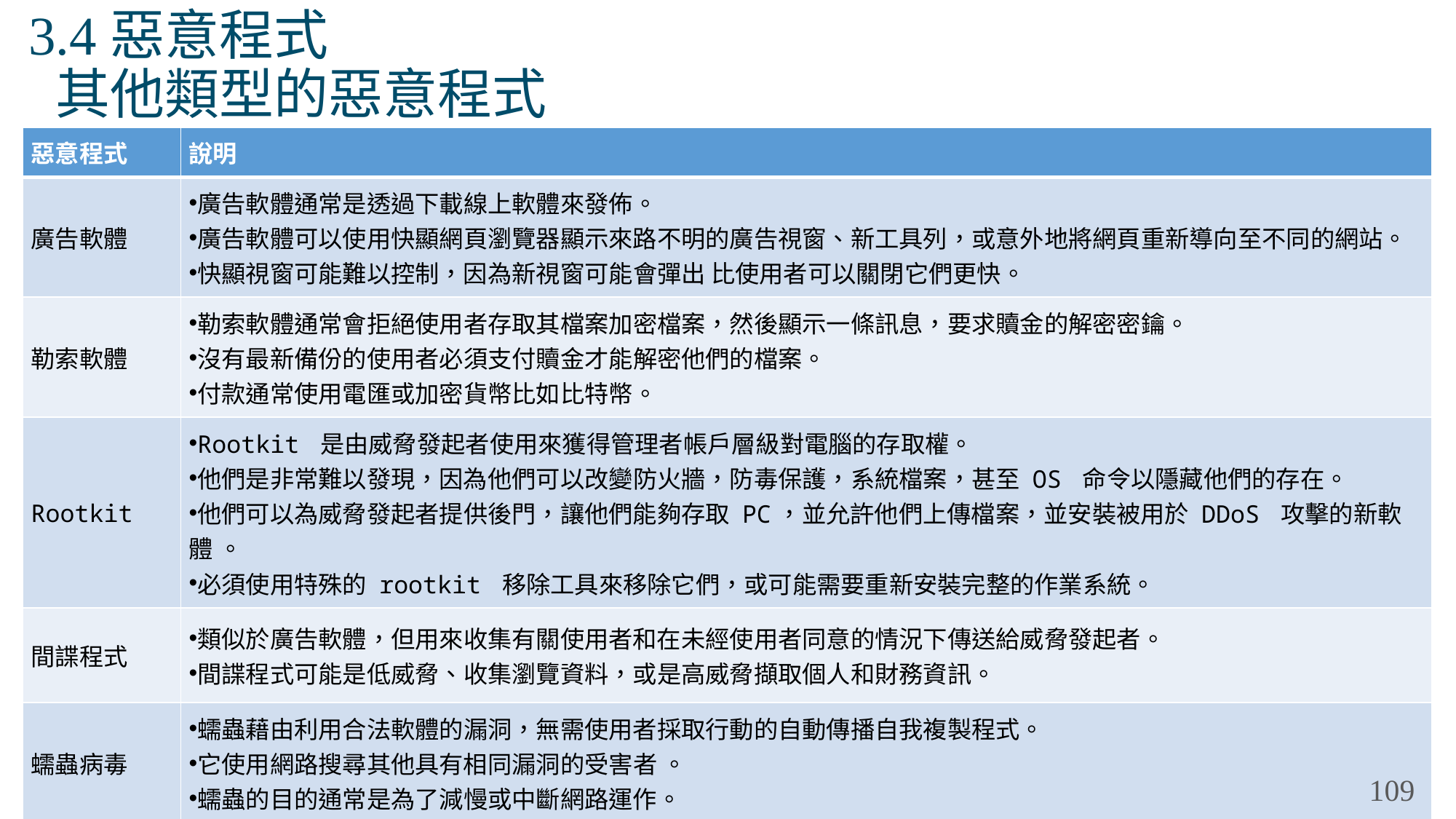

# 3.4惡意程式 其他類型的惡意程式
| 惡意程式 | 說明 |
| --- | --- |
| 廣告軟體 | 廣告軟體通常是透過下載線上軟體來發佈。 廣告軟體可以使用快顯網頁瀏覽器顯示來路不明的廣告視窗、新工具列，或意外地將網頁重新導向至不同的網站。 快顯視窗可能難以控制，因為新視窗可能會彈出 比使用者可以關閉它們更快。 |
| 勒索軟體 | 勒索軟體通常會拒絕使用者存取其檔案加密檔案，然後顯示一條訊息，要求贖金的解密密鑰。 沒有最新備份的使用者必須支付贖金才能解密他們的檔案。 付款通常使用電匯或加密貨幣比如比特幣。 |
| Rootkit | Rootkit 是由威脅發起者使用來獲得管理者帳戶層級對電腦的存取權。 他們是非常難以發現，因為他們可以改變防火牆，防毒保護，系統檔案，甚至 OS 命令以隱藏他們的存在。 他們可以為威脅發起者提供後門，讓他們能夠存取 PC，並允許他們上傳檔案，並安裝被用於 DDoS 攻擊的新軟體 。 必須使用特殊的 rootkit 移除工具來移除它們，或可能需要重新安裝完整的作業系統。 |
| 間諜程式 | 類似於廣告軟體，但用來收集有關使用者和在未經使用者同意的情況下傳送給威脅發起者。 間諜程式可能是低威脅、收集瀏覽資料，或是高威脅擷取個人和財務資訊。 |
| 蠕蟲病毒 | 蠕蟲藉由利用合法軟體的漏洞，無需使用者採取行動的自動傳播自我複製程式。 它使用網路搜尋其他具有相同漏洞的受害者 。 蠕蟲的目的通常是為了減慢或中斷網路運作。 |
109